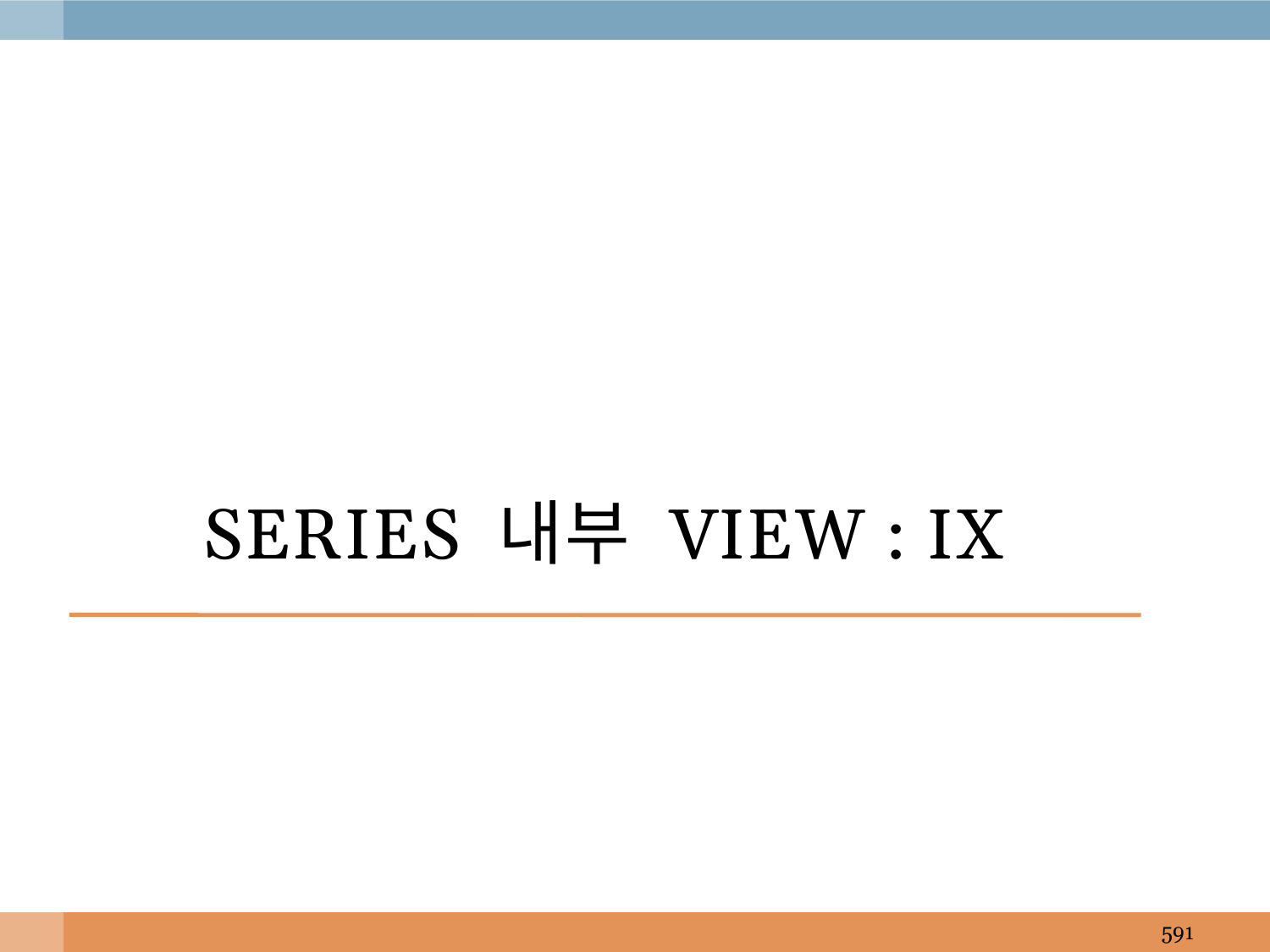

# Series 내부 view : ix

591